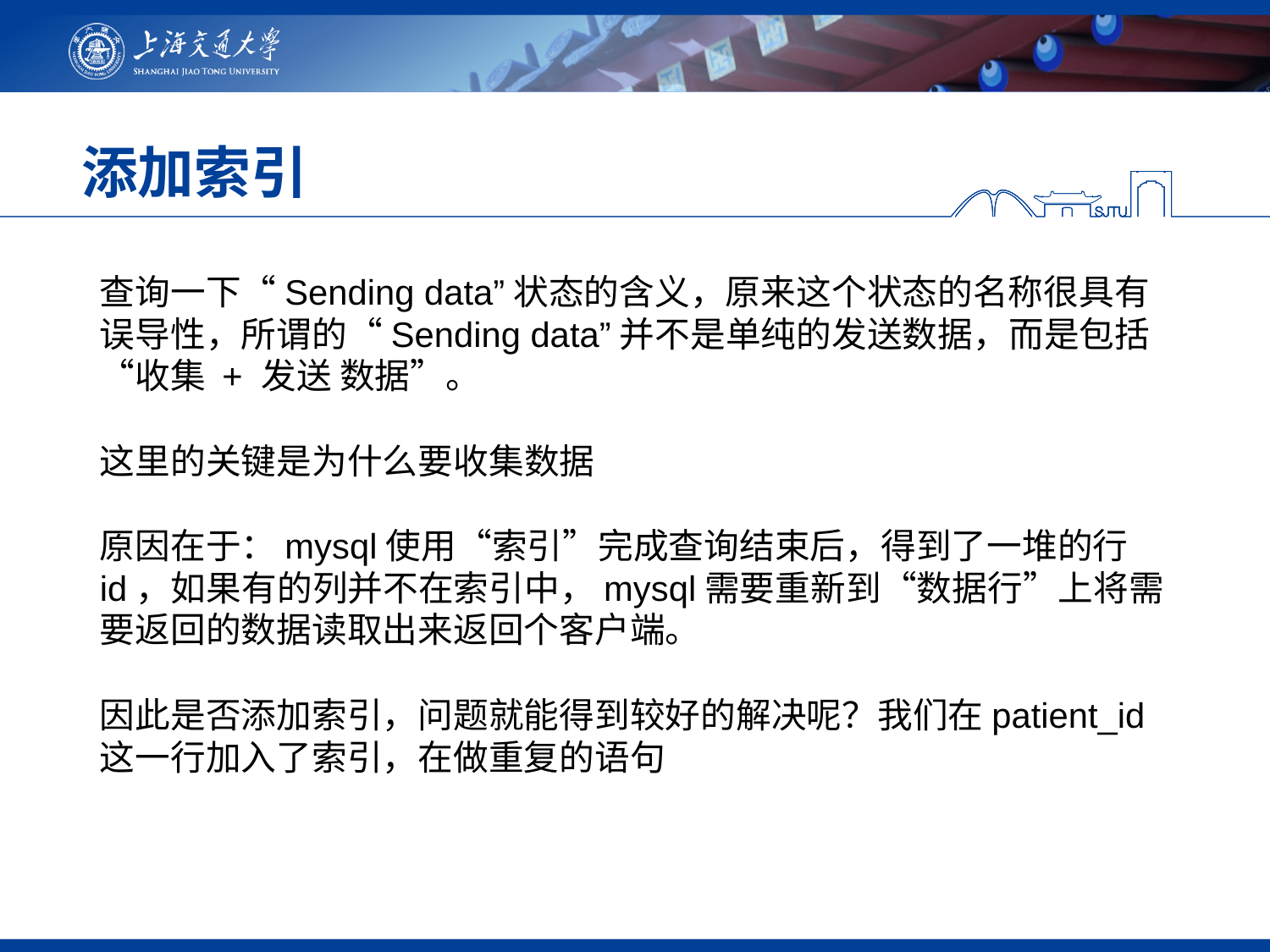

# 添加索引
查询一下“Sending data”状态的含义，原来这个状态的名称很具有误导性，所谓的“Sending data”并不是单纯的发送数据，而是包括“收集 + 发送 数据”。

这里的关键是为什么要收集数据

原因在于：mysql使用“索引”完成查询结束后，得到了一堆的行id，如果有的列并不在索引中，mysql需要重新到“数据行”上将需要返回的数据读取出来返回个客户端。

因此是否添加索引，问题就能得到较好的解决呢？我们在patient_id这一行加入了索引，在做重复的语句